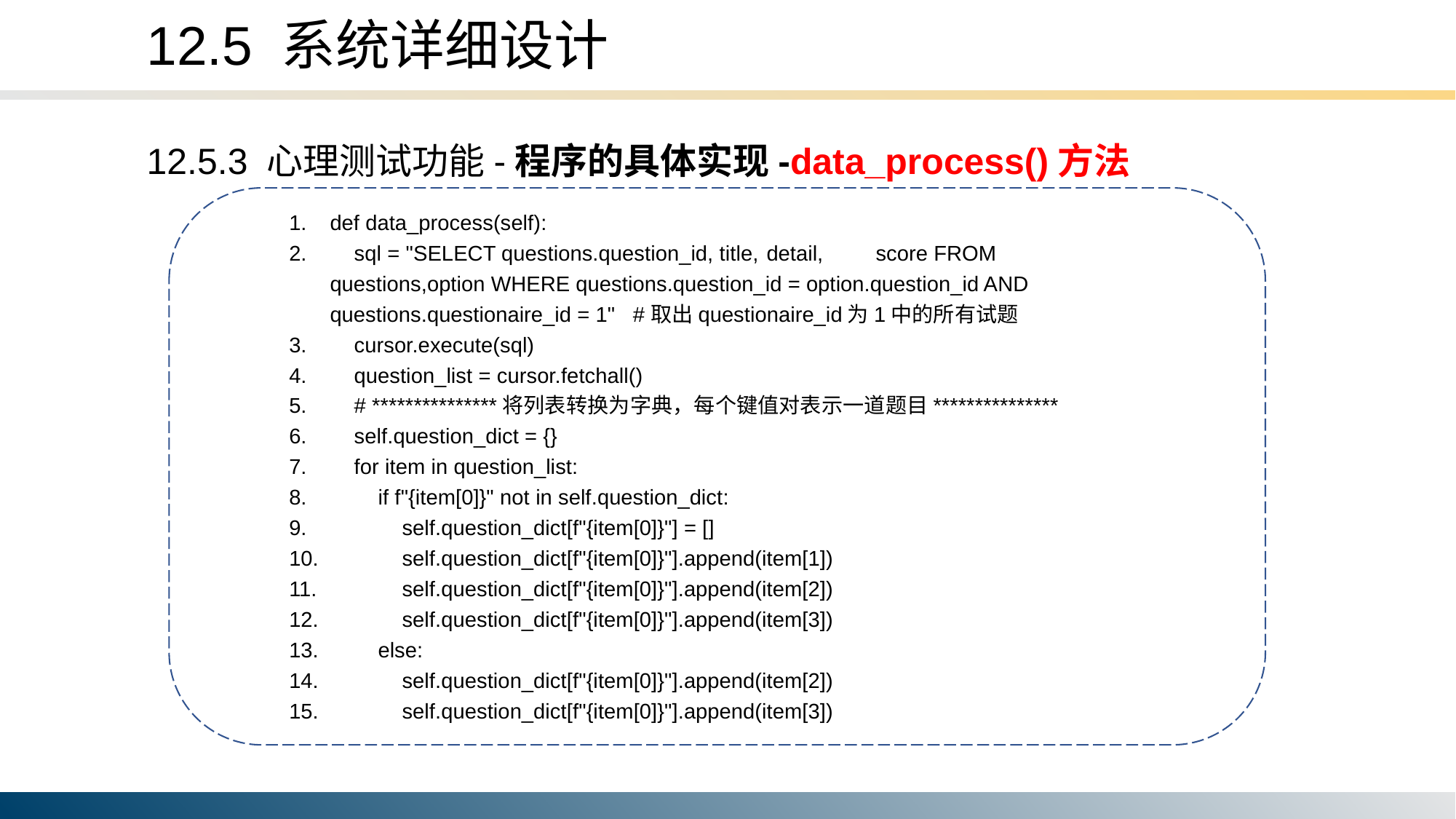

12.5 系统详细设计
12.5.3 心理测试功能-程序的具体实现-data_process()方法

def data_process(self):
    sql = "SELECT questions.question_id, title,	detail,	score FROM questions,option WHERE questions.question_id = option.question_id AND questions.questionaire_id = 1"   #取出questionaire_id为1中的所有试题
    cursor.execute(sql)
    question_list = cursor.fetchall()
    # ***************将列表转换为字典，每个键值对表示一道题目***************
    self.question_dict = {}
    for item in question_list:
        if f"{item[0]}" not in self.question_dict:
            self.question_dict[f"{item[0]}"] = []
            self.question_dict[f"{item[0]}"].append(item[1])
            self.question_dict[f"{item[0]}"].append(item[2])
            self.question_dict[f"{item[0]}"].append(item[3])
        else:
            self.question_dict[f"{item[0]}"].append(item[2])
            self.question_dict[f"{item[0]}"].append(item[3])